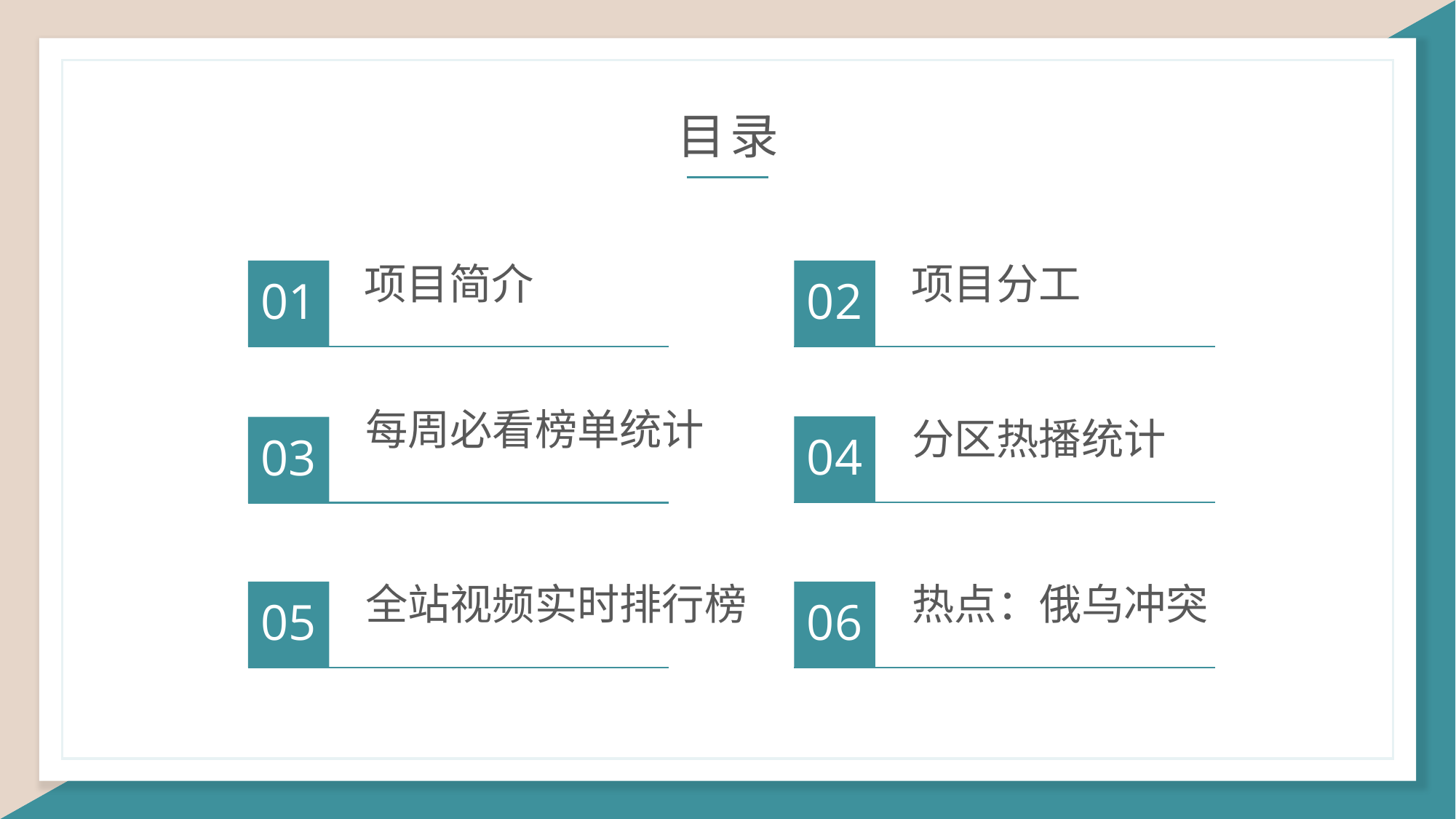

目录
项目简介
项目分工
01
02
每周必看榜单统计
分区热播统计
04
03
全站视频实时排行榜
热点：俄乌冲突
05
06